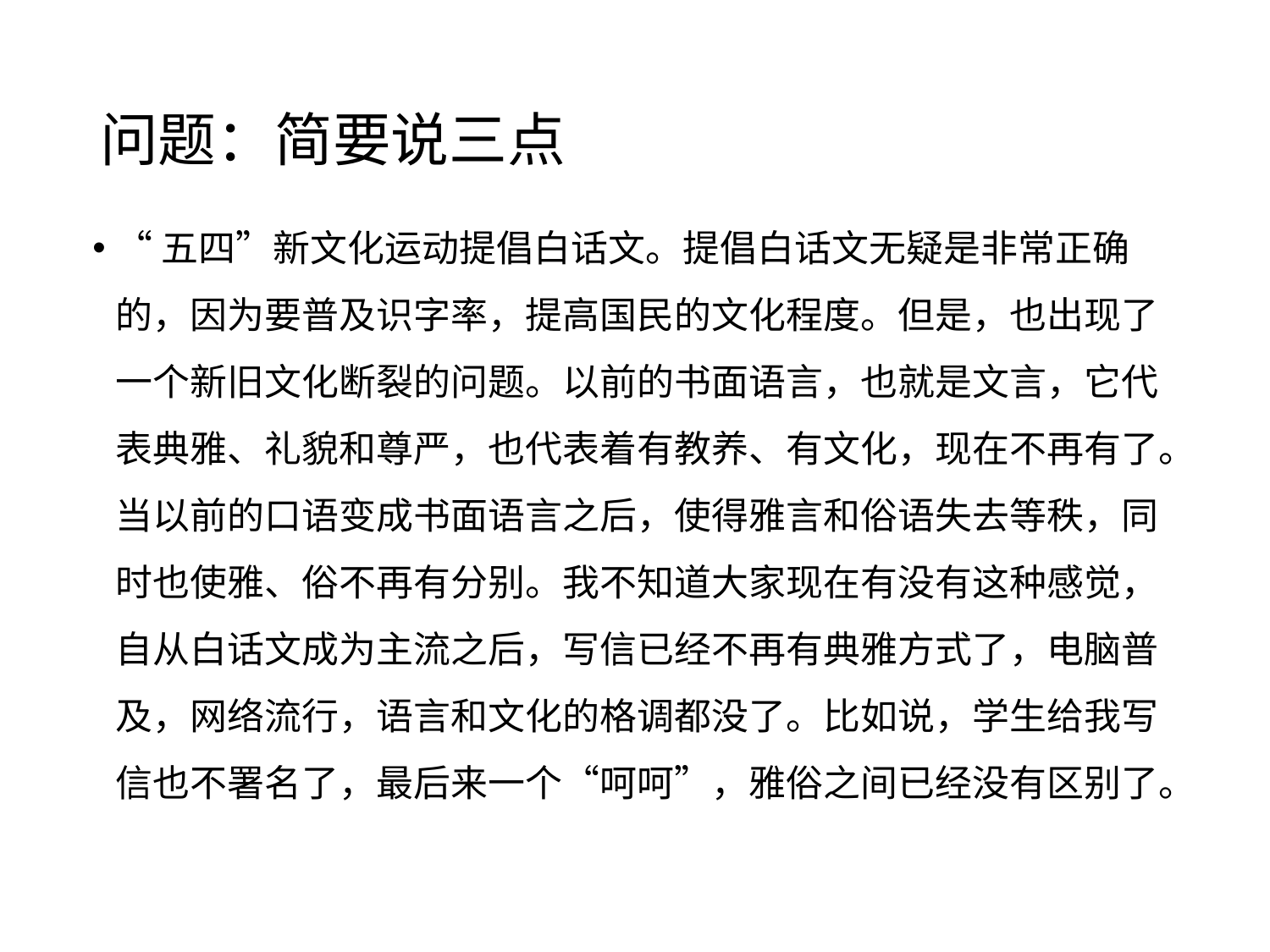

# 问题：简要说三点
“五四”新文化运动提倡白话文。提倡白话文无疑是非常正确的，因为要普及识字率，提高国民的文化程度。但是，也出现了一个新旧文化断裂的问题。以前的书面语言，也就是文言，它代表典雅、礼貌和尊严，也代表着有教养、有文化，现在不再有了。当以前的口语变成书面语言之后，使得雅言和俗语失去等秩，同时也使雅、俗不再有分别。我不知道大家现在有没有这种感觉，自从白话文成为主流之后，写信已经不再有典雅方式了，电脑普及，网络流行，语言和文化的格调都没了。比如说，学生给我写信也不署名了，最后来一个“呵呵”，雅俗之间已经没有区别了。